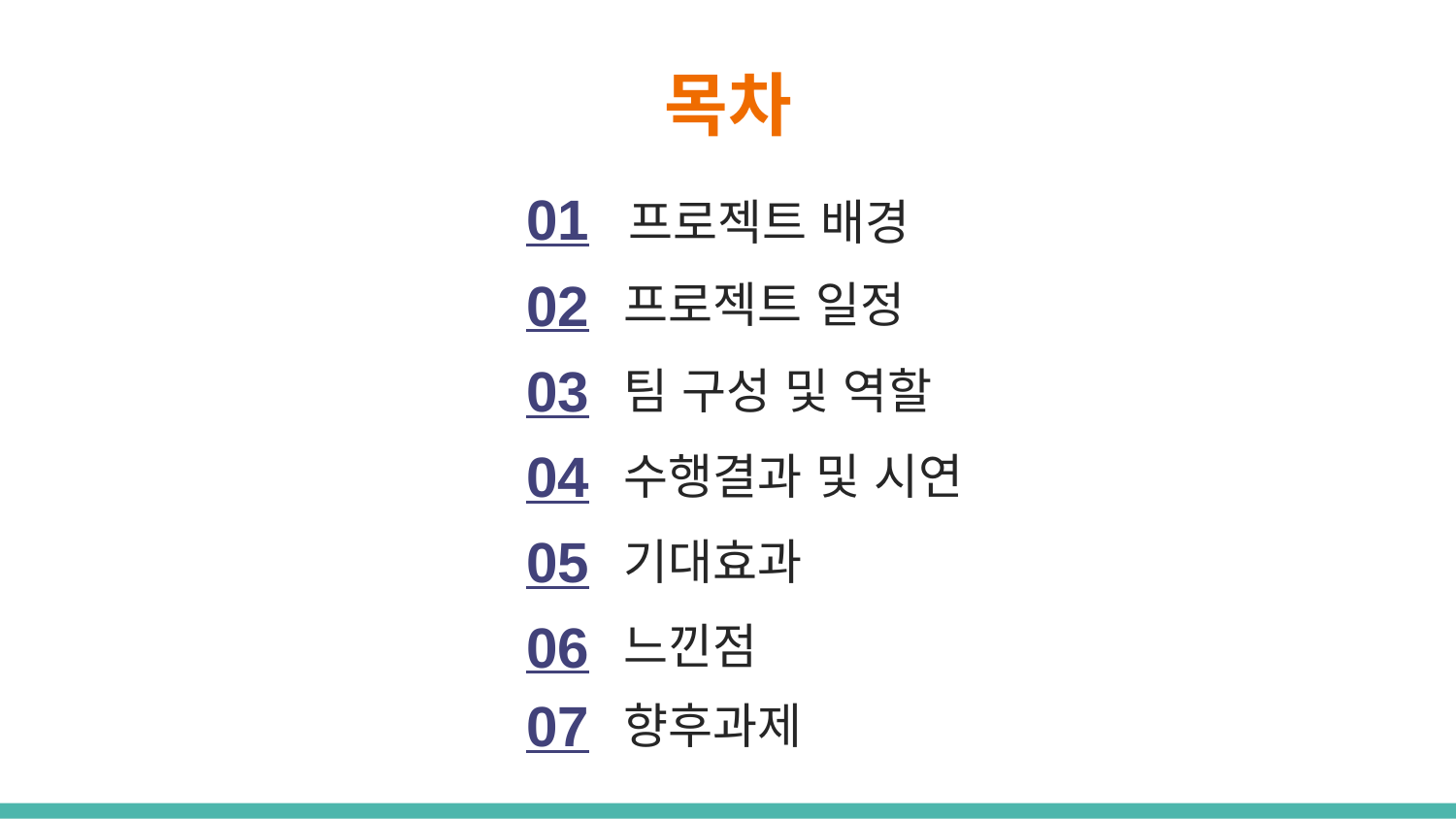

# 목차
01
프로젝트 배경
프로젝트 일정
02
팀 구성 및 역할
03
수행결과 및 시연
04
기대효과
05
느낀점
06
향후과제
07